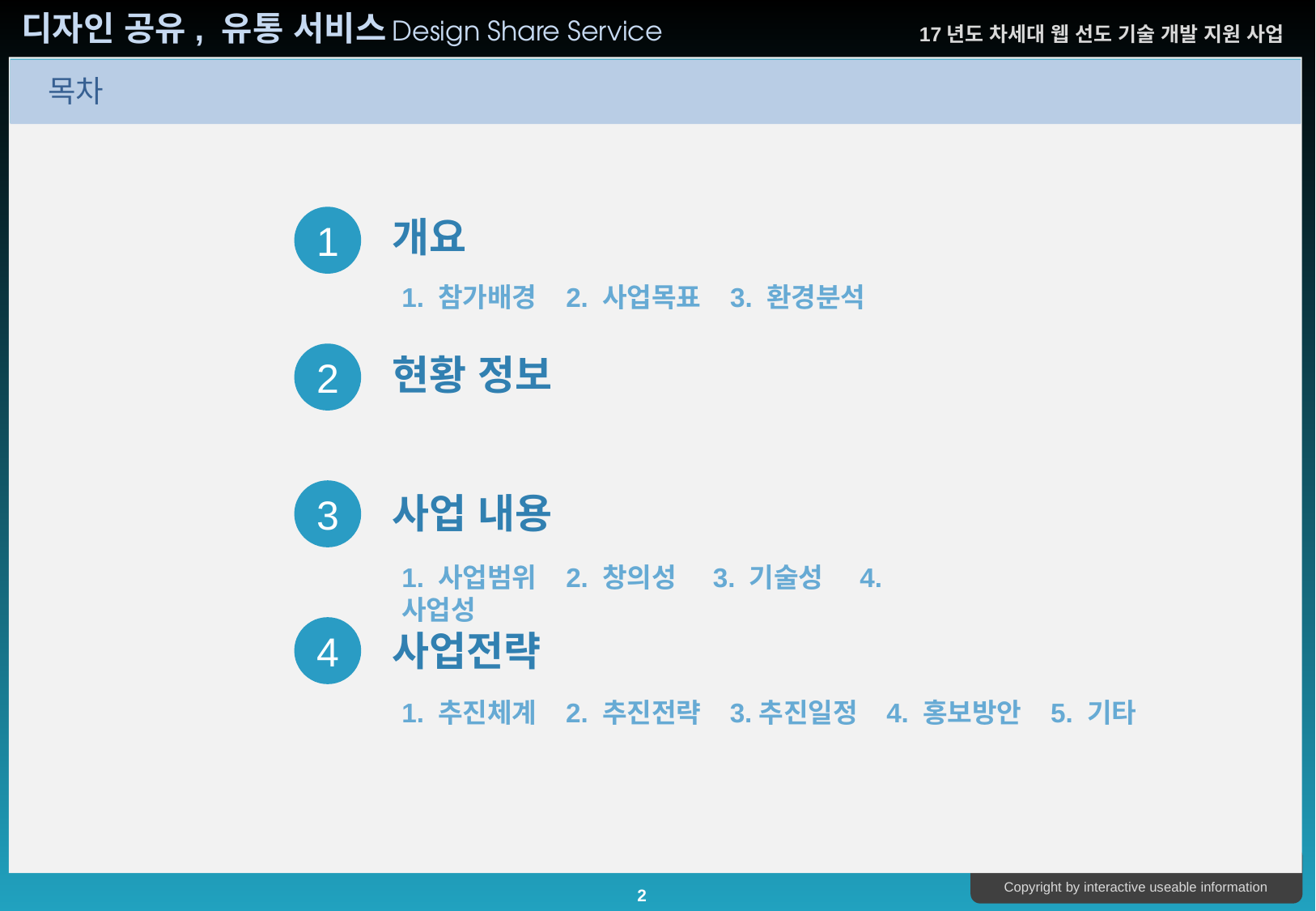

개요
1
1. 참가배경   2. 사업목표   3. 환경분석
2
현황 정보
3
사업 내용
1. 사업범위   2. 창의성    3. 기술성    4. 사업성
4
사업전략
1. 추진체계   2. 추진전략   3.추진일정   4. 홍보방안   5. 기타